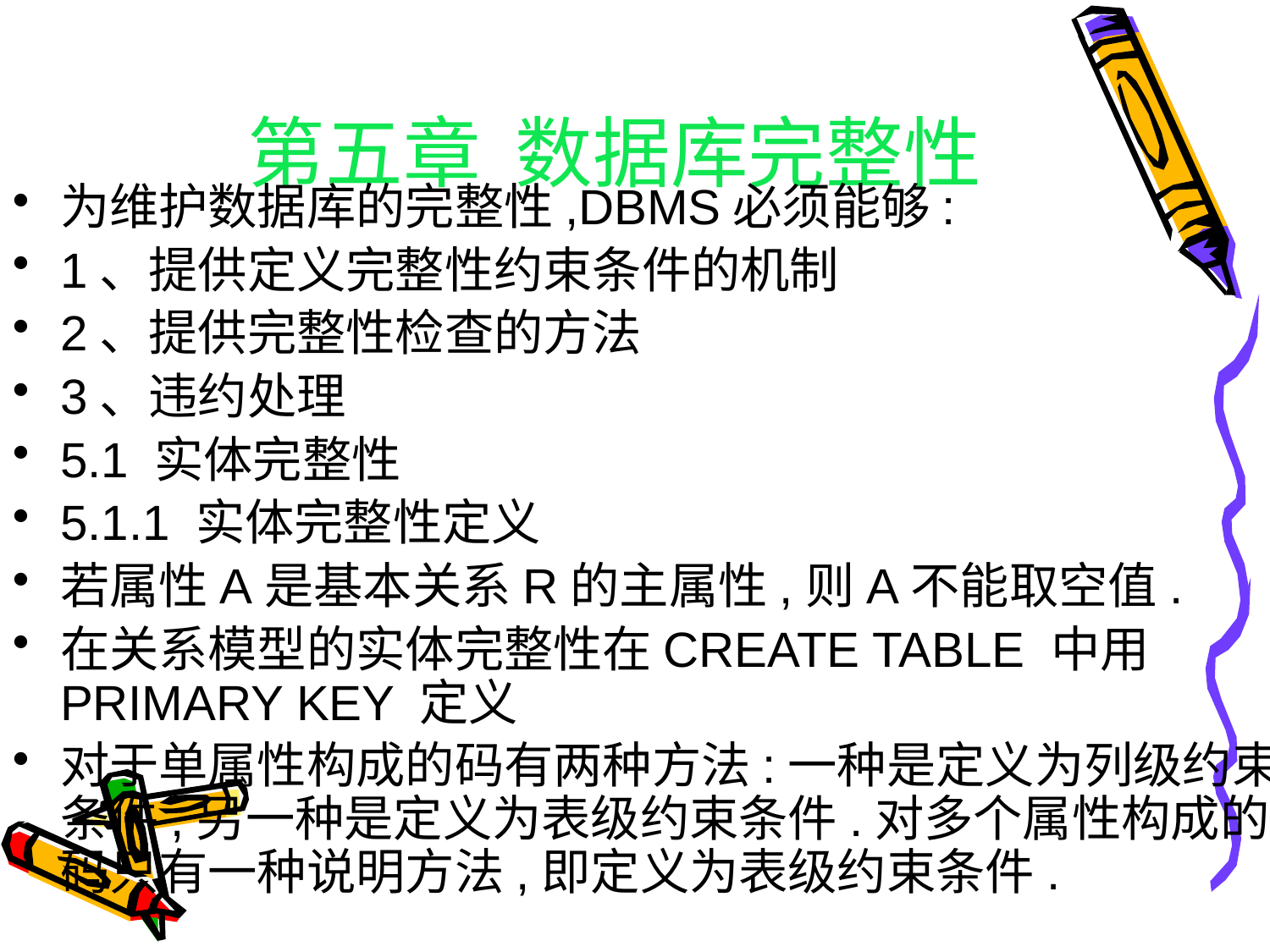

# 第五章  数据库完整性
为维护数据库的完整性,DBMS必须能够:
1、提供定义完整性约束条件的机制
2、提供完整性检查的方法
3、违约处理
5.1 实体完整性
5.1.1 实体完整性定义
若属性A是基本关系R的主属性,则A不能取空值.
在关系模型的实体完整性在CREATE TABLE 中用PRIMARY KEY 定义
对于单属性构成的码有两种方法:一种是定义为列级约束条件,另一种是定义为表级约束条件.对多个属性构成的码只有一种说明方法,即定义为表级约束条件.